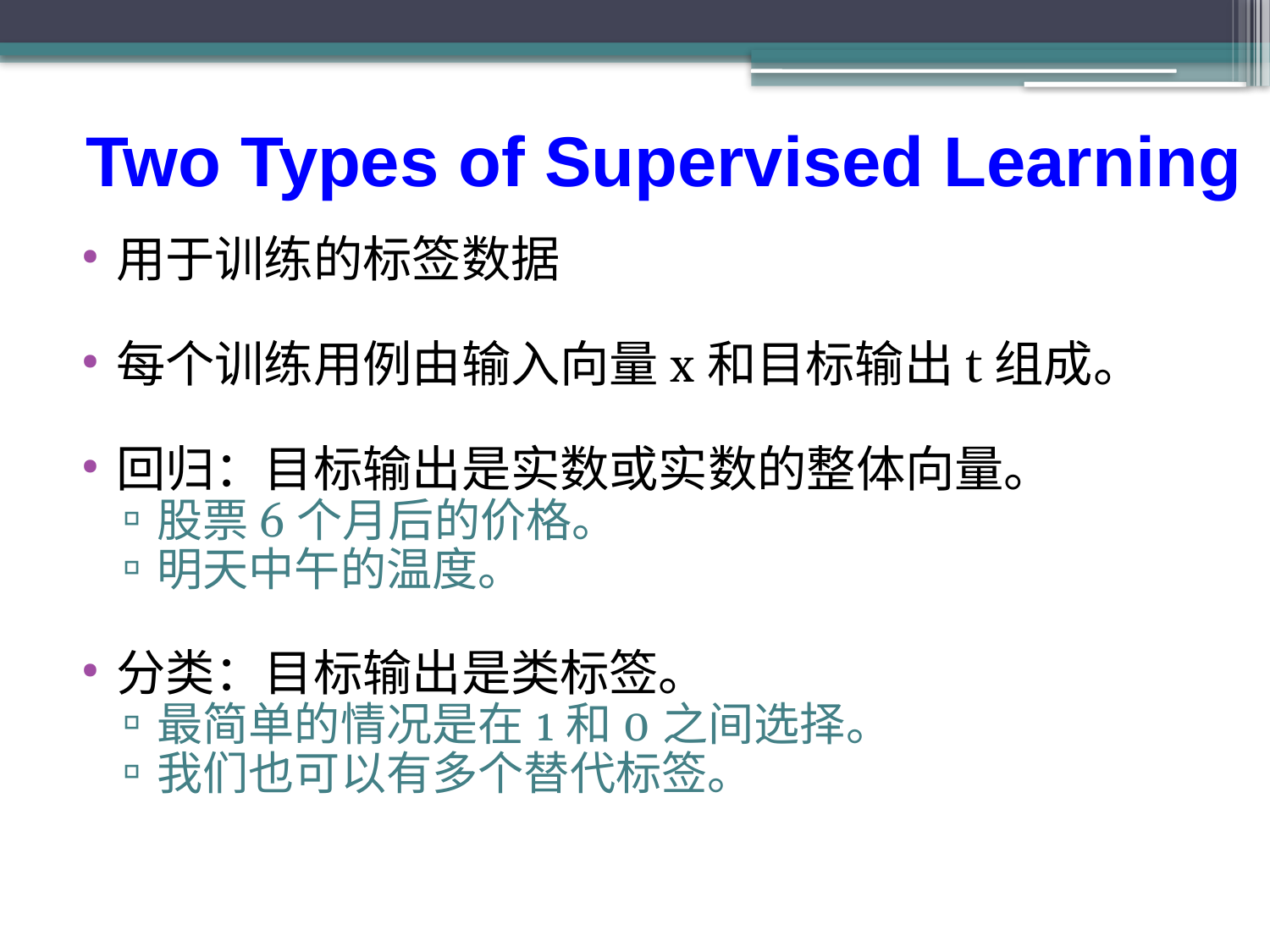

# Two Types of Supervised Learning
用于训练的标签数据

每个训练用例由输入向量x和目标输出t组成。

回归：目标输出是实数或实数的整体向量。
股票6个月后的价格。
明天中午的温度。

分类：目标输出是类标签。
最简单的情况是在1和0之间选择。
我们也可以有多个替代标签。